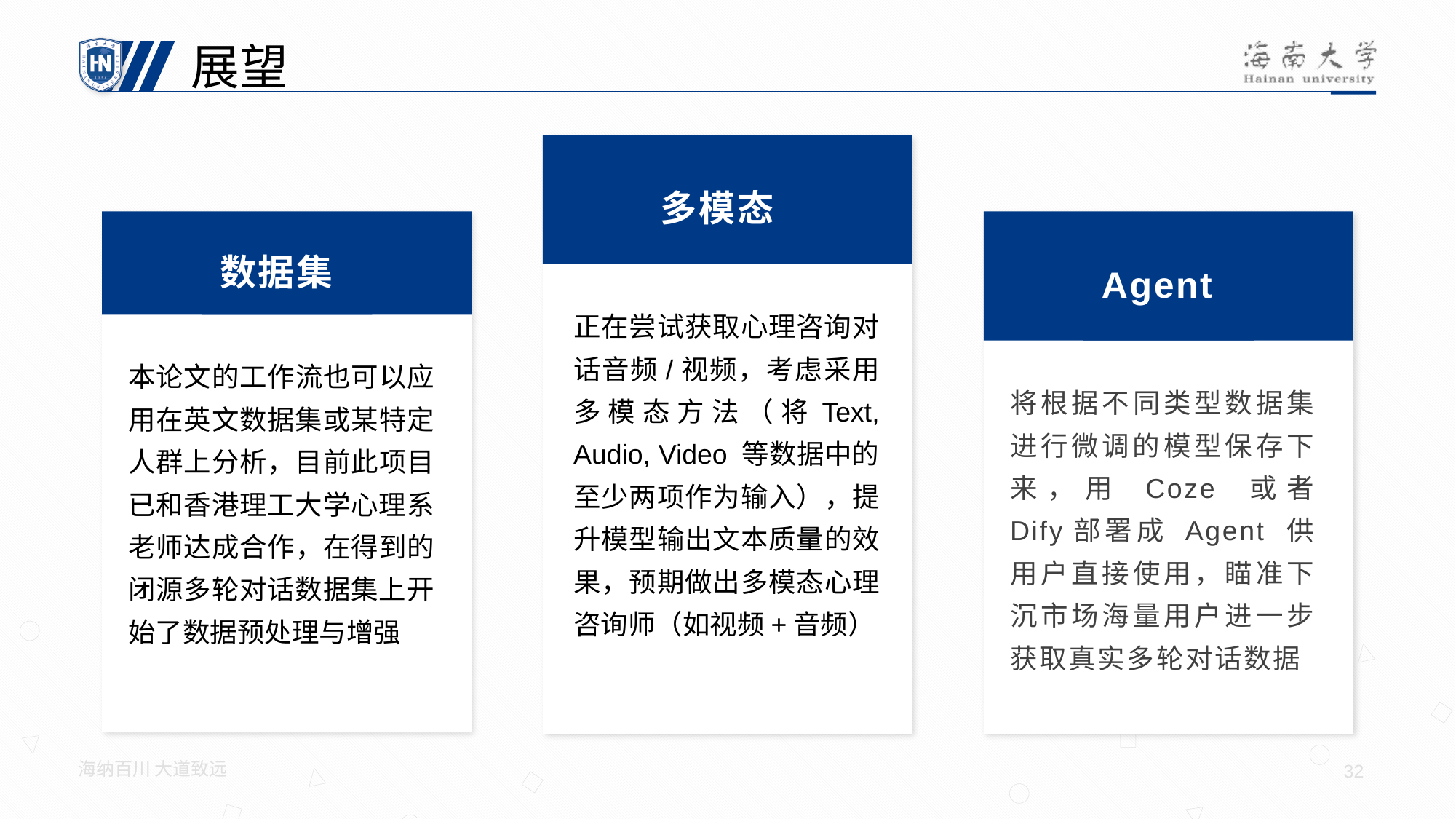

展望

多模态

数据集
Agent

正在尝试获取心理咨询对话音频/视频，考虑采用多模态方法（将Text, Audio, Video 等数据中的至少两项作为输入），提升模型输出文本质量的效果，预期做出多模态心理咨询师（如视频+音频）
本论文的工作流也可以应用在英文数据集或某特定人群上分析，目前此项目已和香港理工大学心理系老师达成合作，在得到的闭源多轮对话数据集上开始了数据预处理与增强
将根据不同类型数据集进行微调的模型保存下来，用 Coze 或者 Dify部署成 Agent 供用户直接使用，瞄准下沉市场海量用户进一步获取真实多轮对话数据
海纳百川 大道致远
32